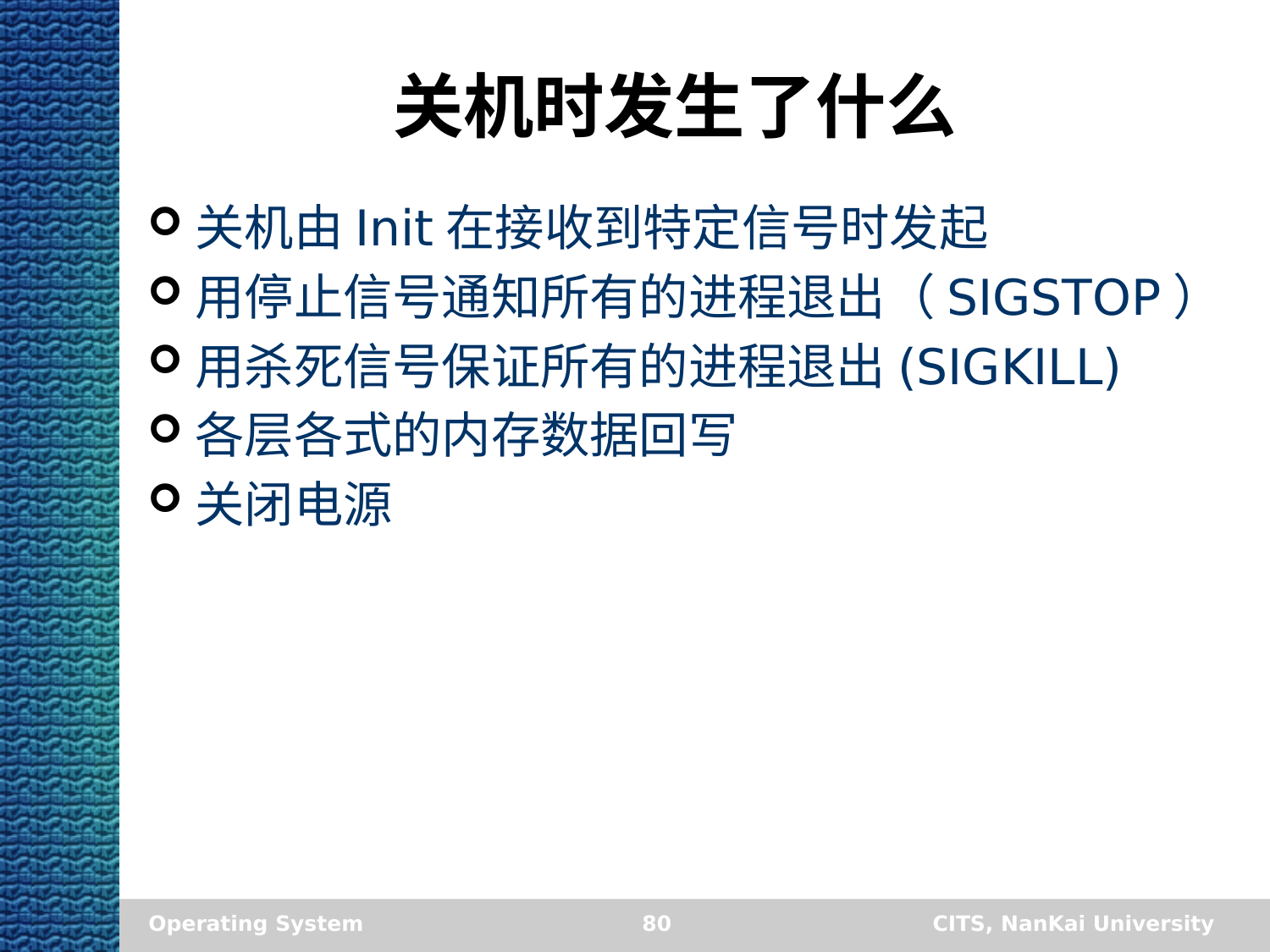

# 关机时发生了什么
关机由Init在接收到特定信号时发起
用停止信号通知所有的进程退出（SIGSTOP）
用杀死信号保证所有的进程退出(SIGKILL)
各层各式的内存数据回写
关闭电源

Operating System
80
CITS, NanKai University